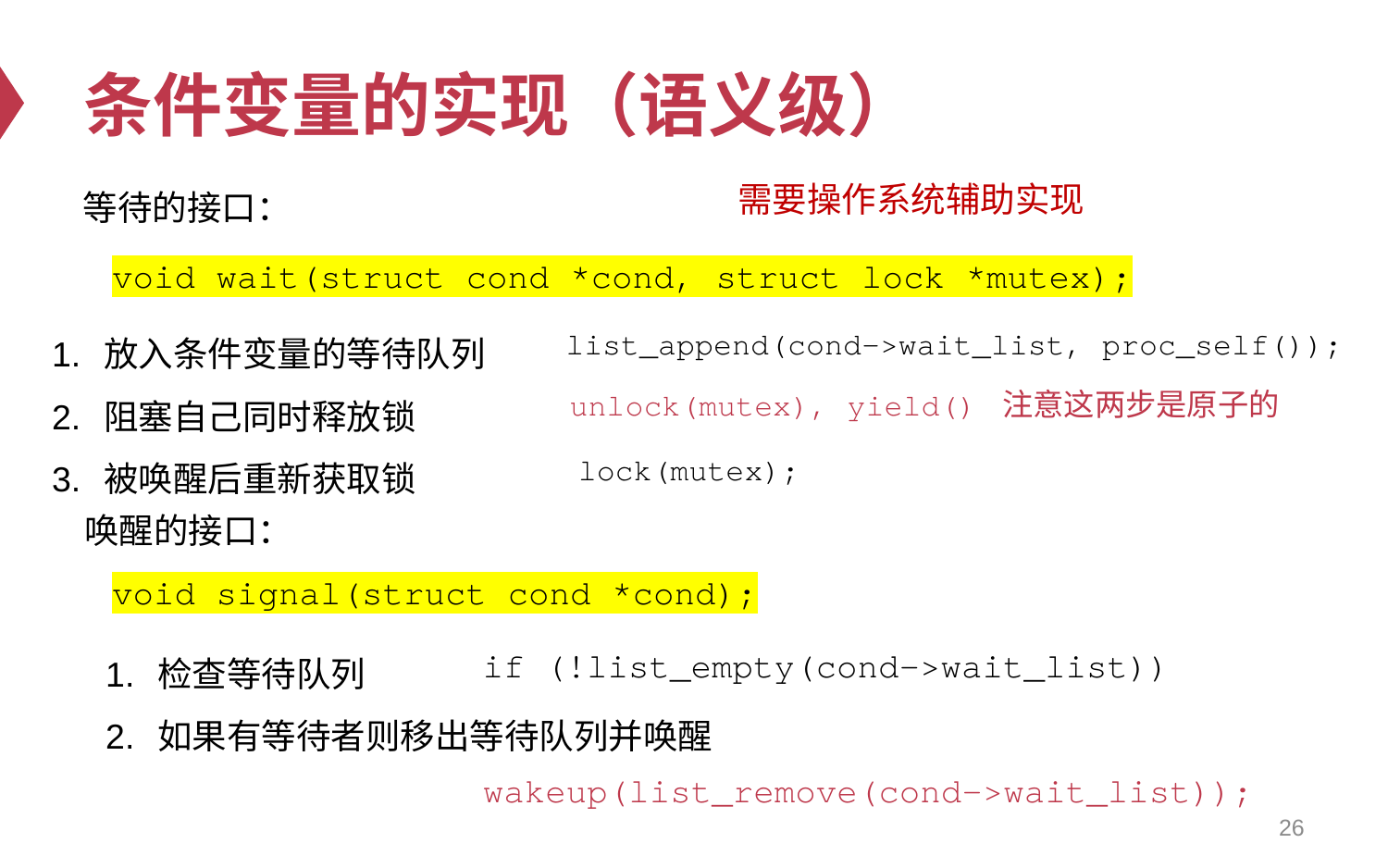

# 条件变量的实现（语义级）

需要操作系统辅助实现
等待的接口：
void wait(struct cond *cond, struct lock *mutex);
放入条件变量的等待队列
阻塞自己同时释放锁
被唤醒后重新获取锁
list_append(cond->wait_list, proc_self());
unlock(mutex), yield() 注意这两步是原子的
lock(mutex);
唤醒的接口：
void signal(struct cond *cond);
检查等待队列
如果有等待者则移出等待队列并唤醒
if (!list_empty(cond->wait_list))
wakeup(list_remove(cond->wait_list));
26